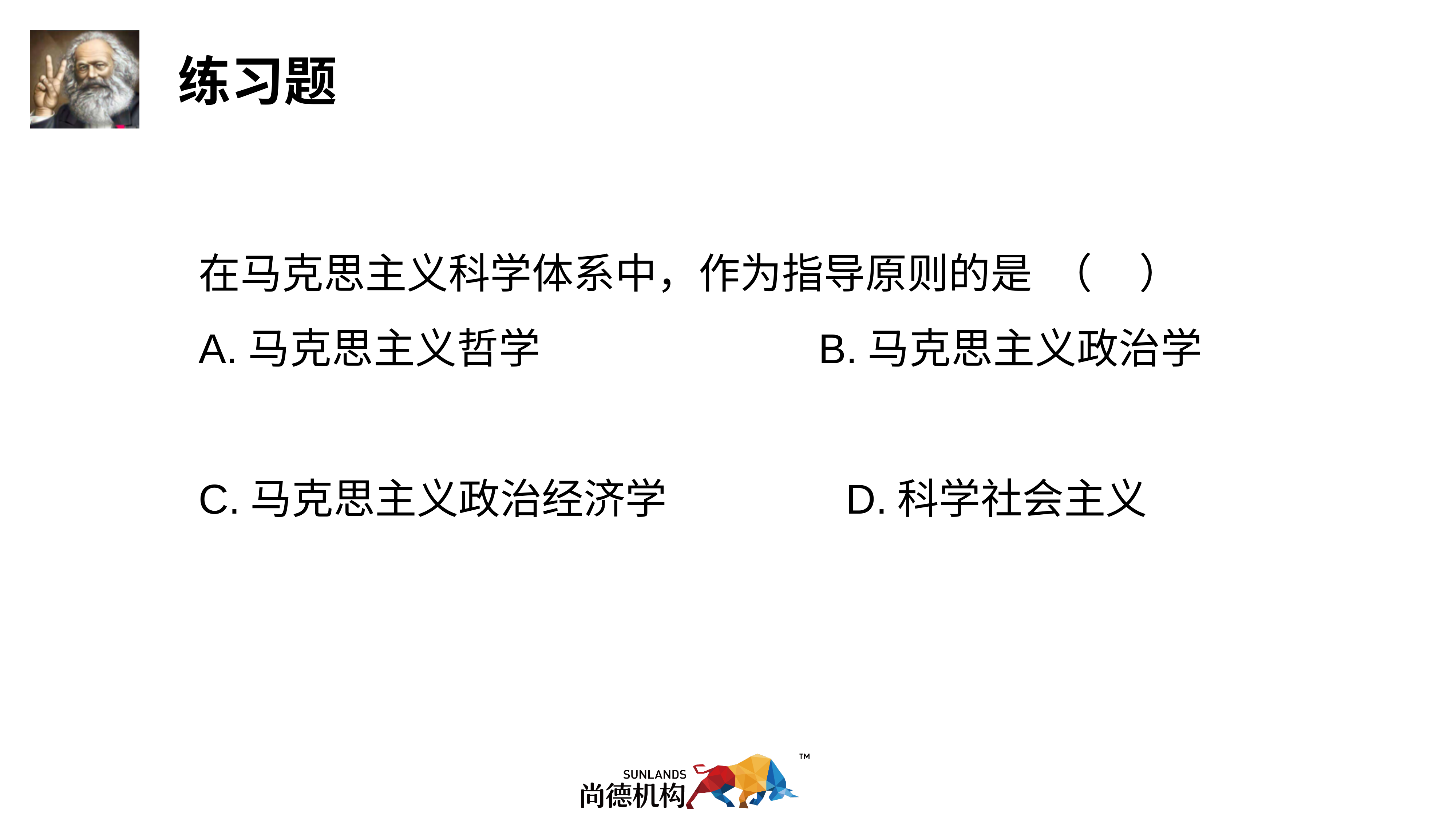

在马克思主义科学体系中，作为指导原则的是  （     ）
A.马克思主义哲学                            B.马克思主义政治学
C.马克思主义政治经济学                  D.科学社会主义